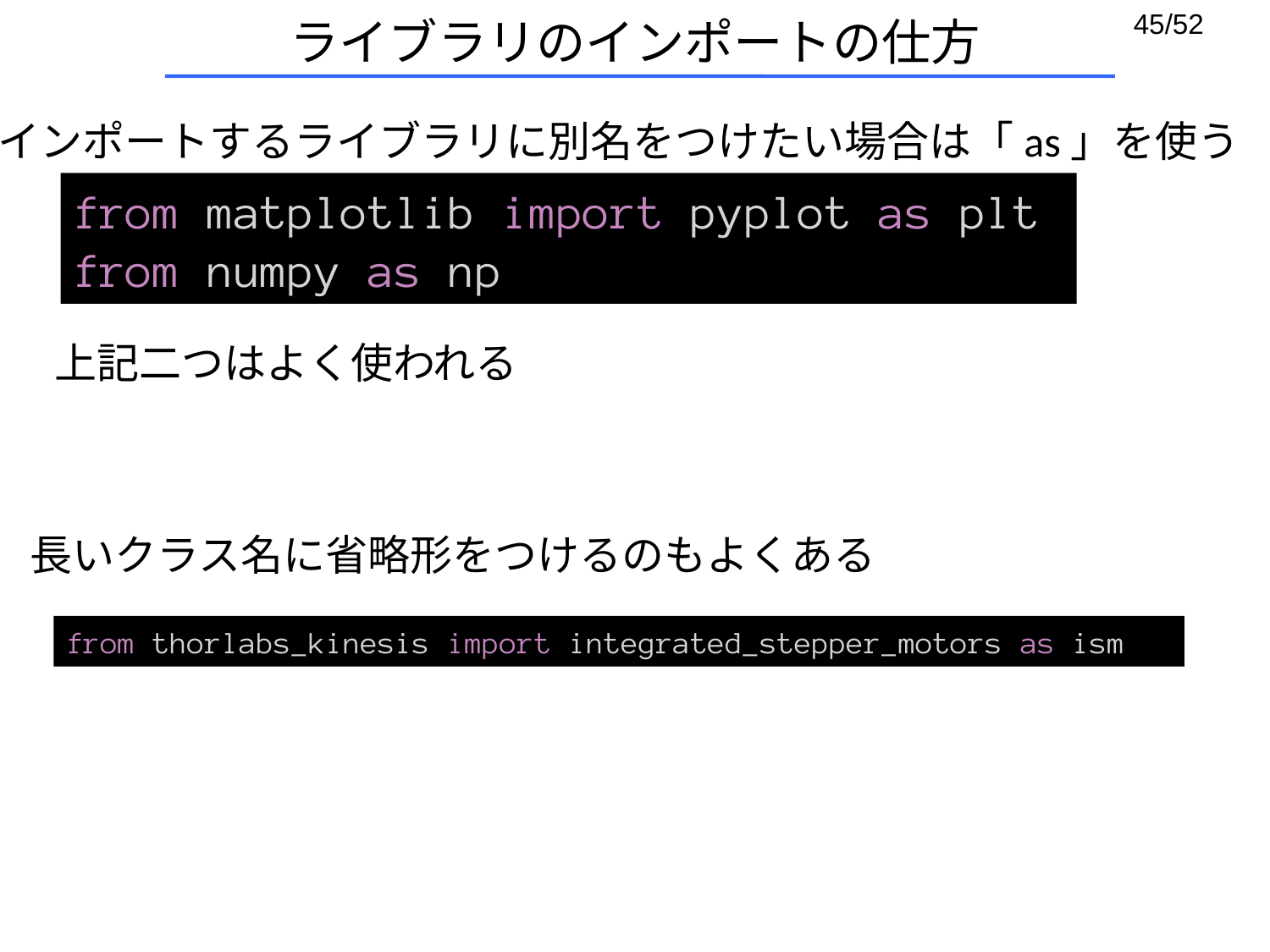

# ライブラリのインポートの仕方
インポートするライブラリに別名をつけたい場合は「as」を使う
from matplotlib import pyplot as plt
from numpy as np
上記二つはよく使われる
長いクラス名に省略形をつけるのもよくある
from thorlabs_kinesis import integrated_stepper_motors as ism